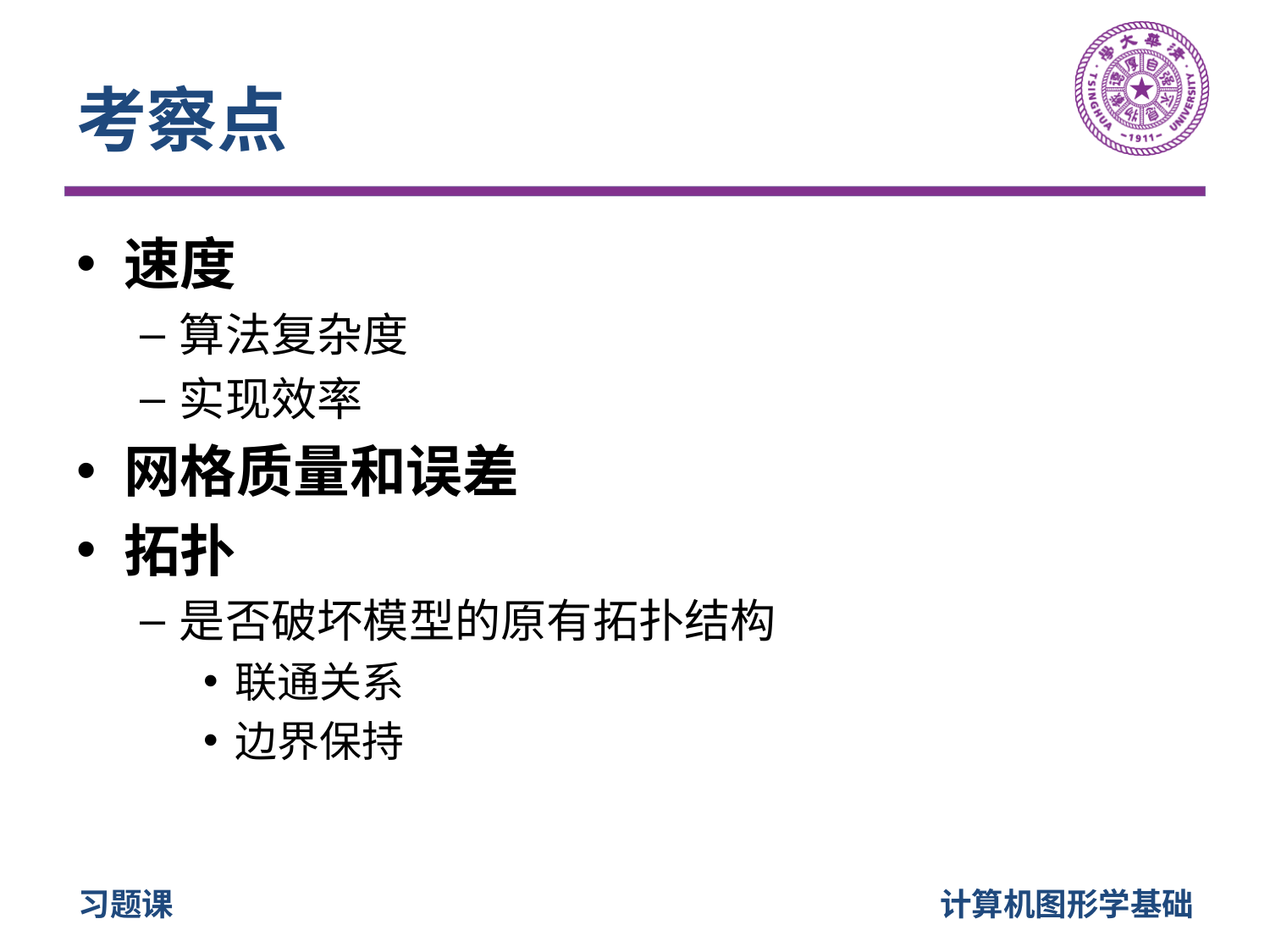

# 考察点
速度
算法复杂度
实现效率
网格质量和误差
拓扑
是否破坏模型的原有拓扑结构
联通关系
边界保持